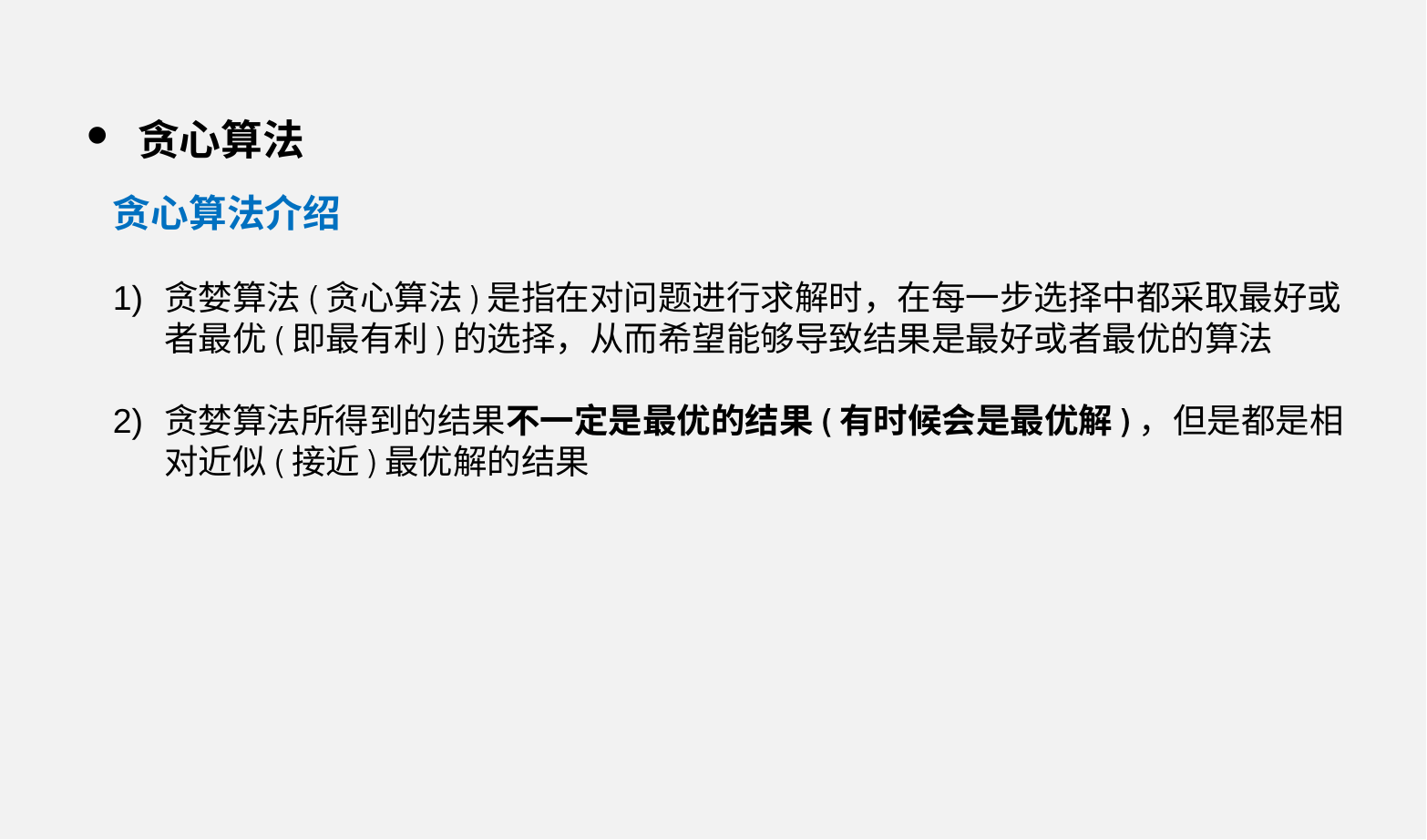

贪心算法
贪心算法介绍

贪婪算法(贪心算法)是指在对问题进行求解时，在每一步选择中都采取最好或者最优(即最有利)的选择，从而希望能够导致结果是最好或者最优的算法

贪婪算法所得到的结果不一定是最优的结果(有时候会是最优解)，但是都是相对近似(接近)最优解的结果